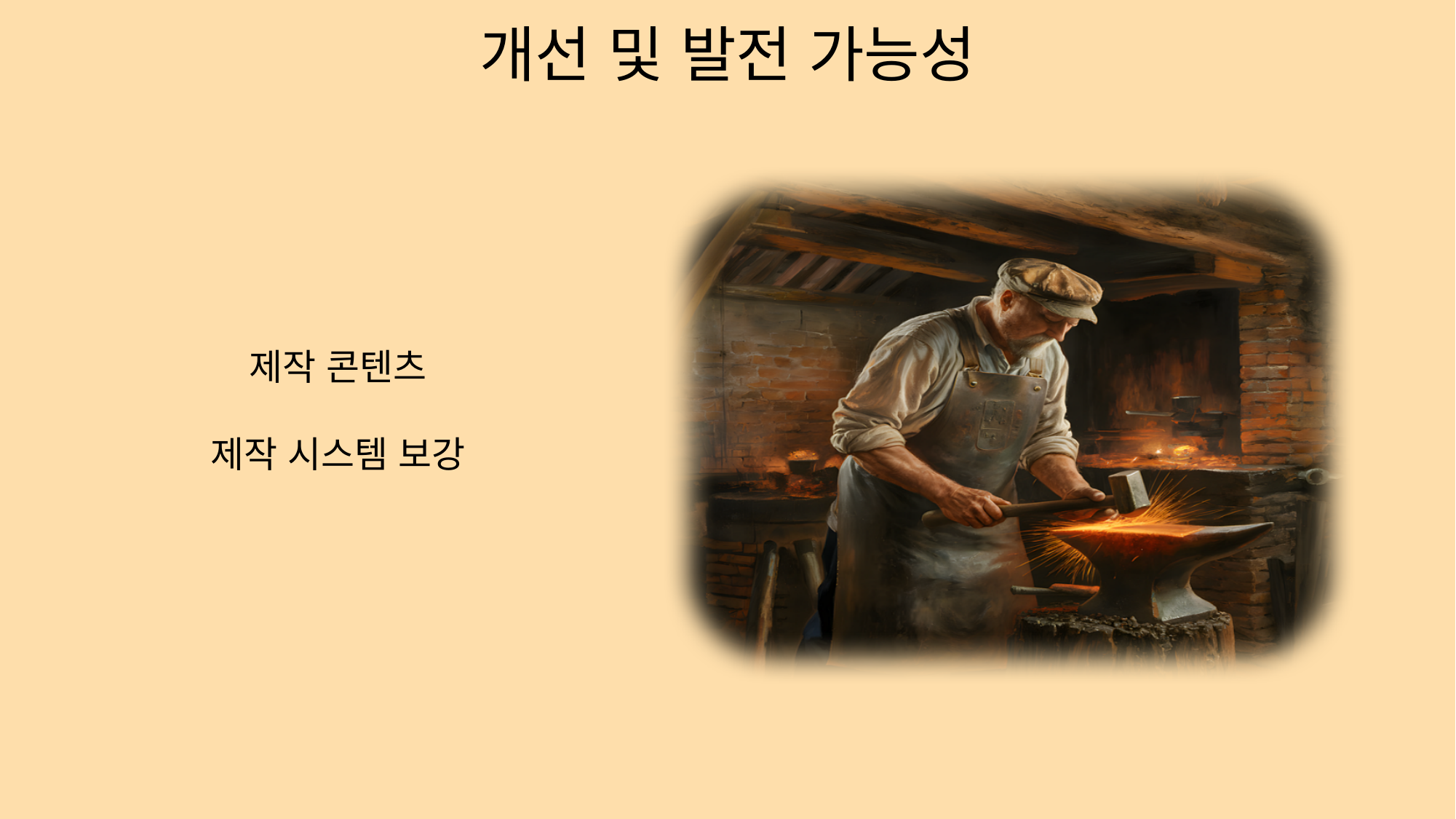

개선 및 발전 가능성

제작 콘텐츠

제작 시스템 보강